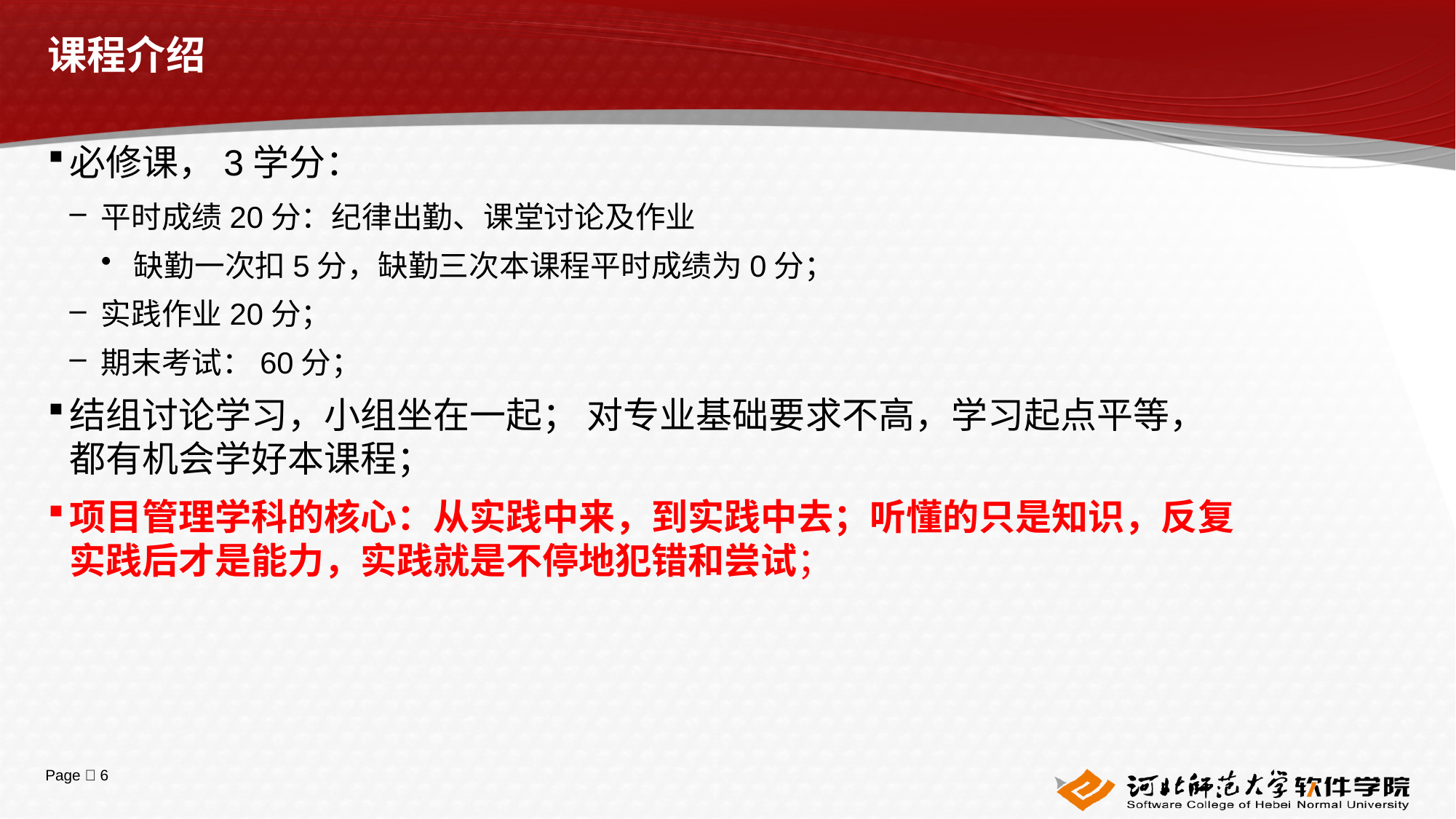

# 课程介绍
必修课，3学分：
平时成绩20分：纪律出勤、课堂讨论及作业
缺勤一次扣5分，缺勤三次本课程平时成绩为0分；
实践作业20分；
期末考试：60分；
结组讨论学习，小组坐在一起； 对专业基础要求不高，学习起点平等，都有机会学好本课程；
项目管理学科的核心：从实践中来，到实践中去；听懂的只是知识，反复实践后才是能力，实践就是不停地犯错和尝试；